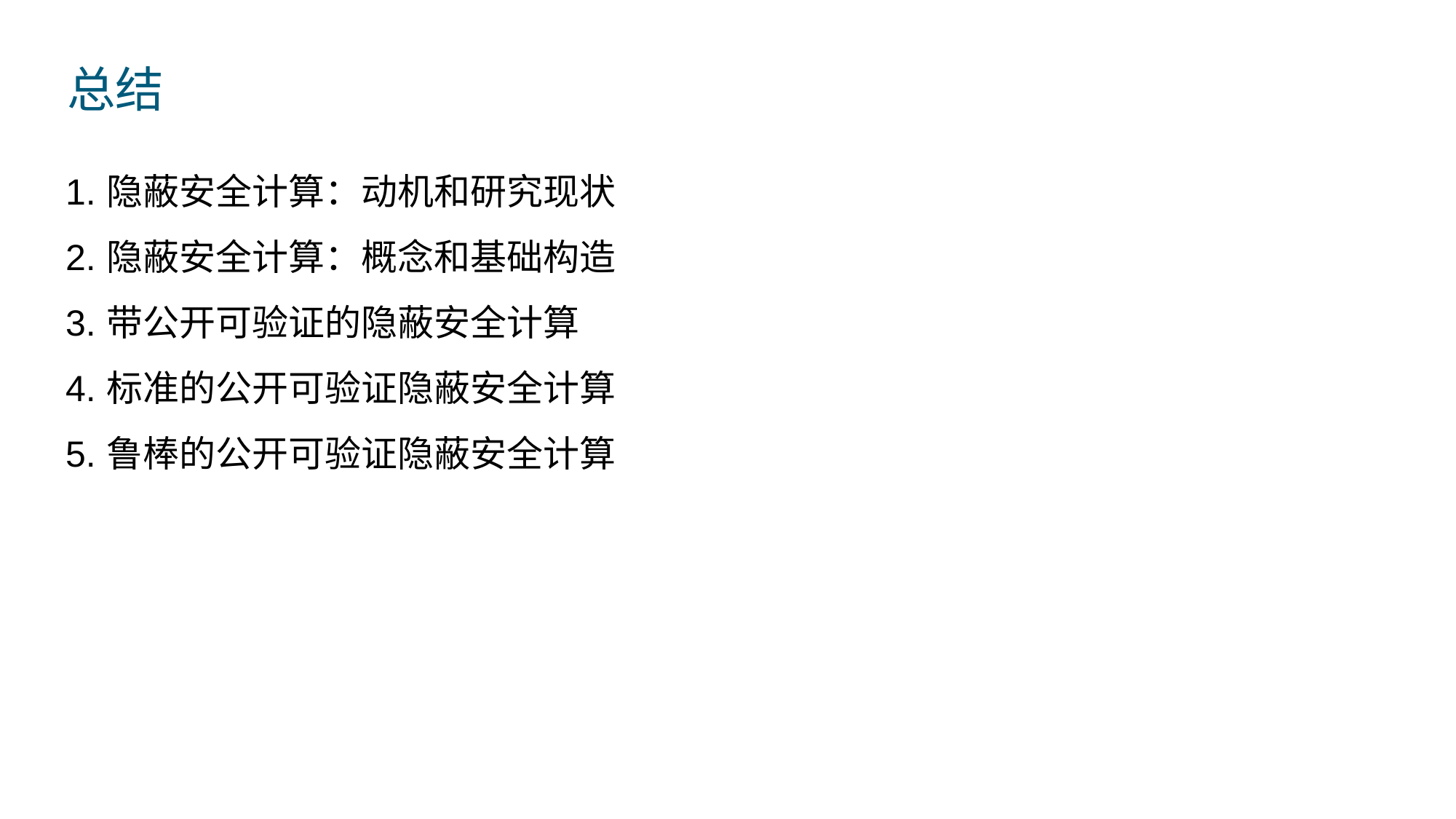

总结
隐蔽安全计算：动机和研究现状
隐蔽安全计算：概念和基础构造
带公开可验证的隐蔽安全计算
标准的公开可验证隐蔽安全计算
鲁棒的公开可验证隐蔽安全计算